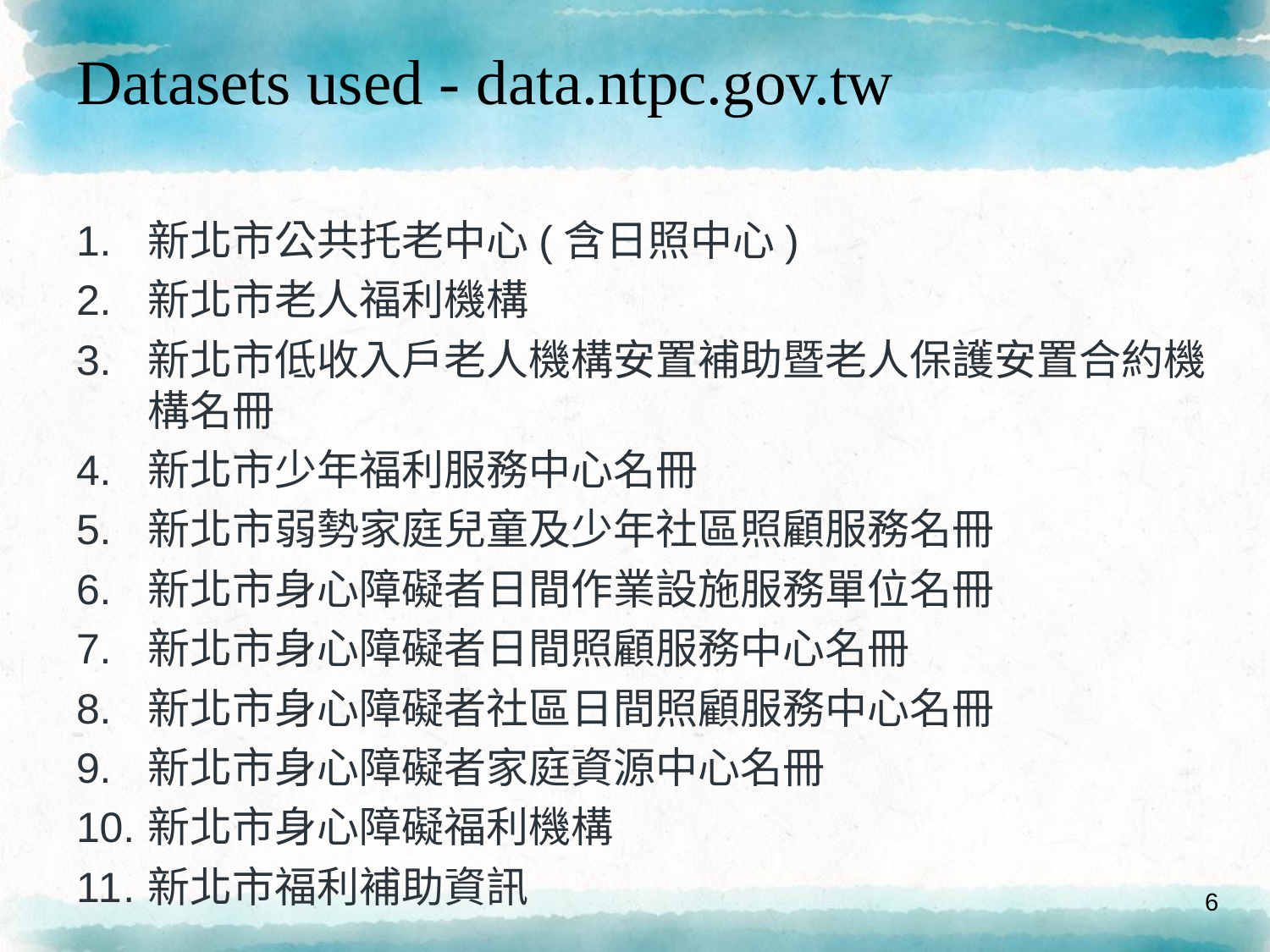

# Datasets used - data.ntpc.gov.tw
新北市公共托老中心(含日照中心)
新北市老人福利機構
新北市低收入戶老人機構安置補助暨老人保護安置合約機構名冊
新北市少年福利服務中心名冊
新北市弱勢家庭兒童及少年社區照顧服務名冊
新北市身心障礙者日間作業設施服務單位名冊
新北市身心障礙者日間照顧服務中心名冊
新北市身心障礙者社區日間照顧服務中心名冊
新北市身心障礙者家庭資源中心名冊
新北市身心障礙福利機構
新北市福利補助資訊
6